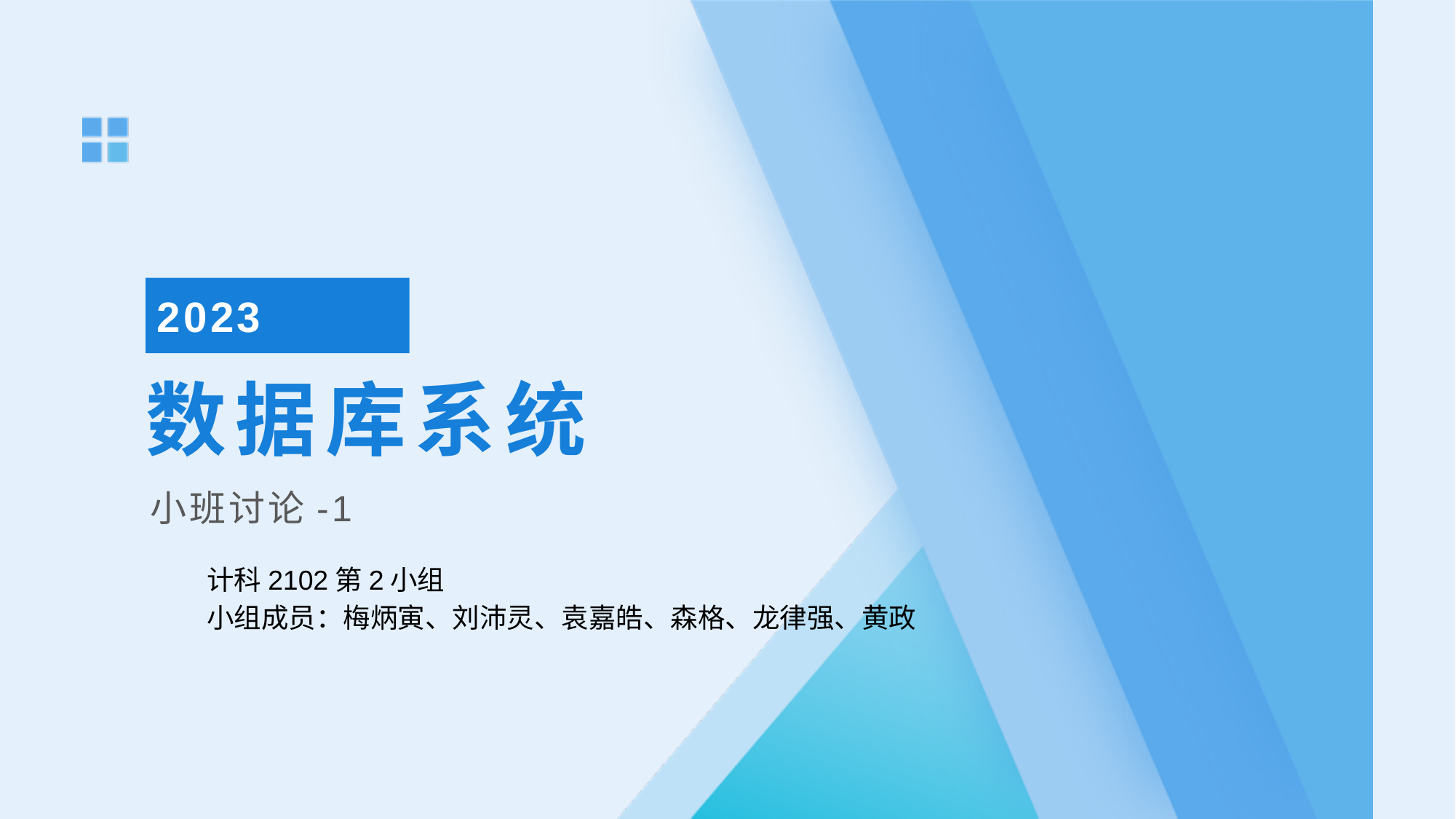

2023
数据库系统
小班讨论-1
计科2102第2小组
小组成员：梅炳寅、刘沛灵、袁嘉皓、森格、龙律强、黄政